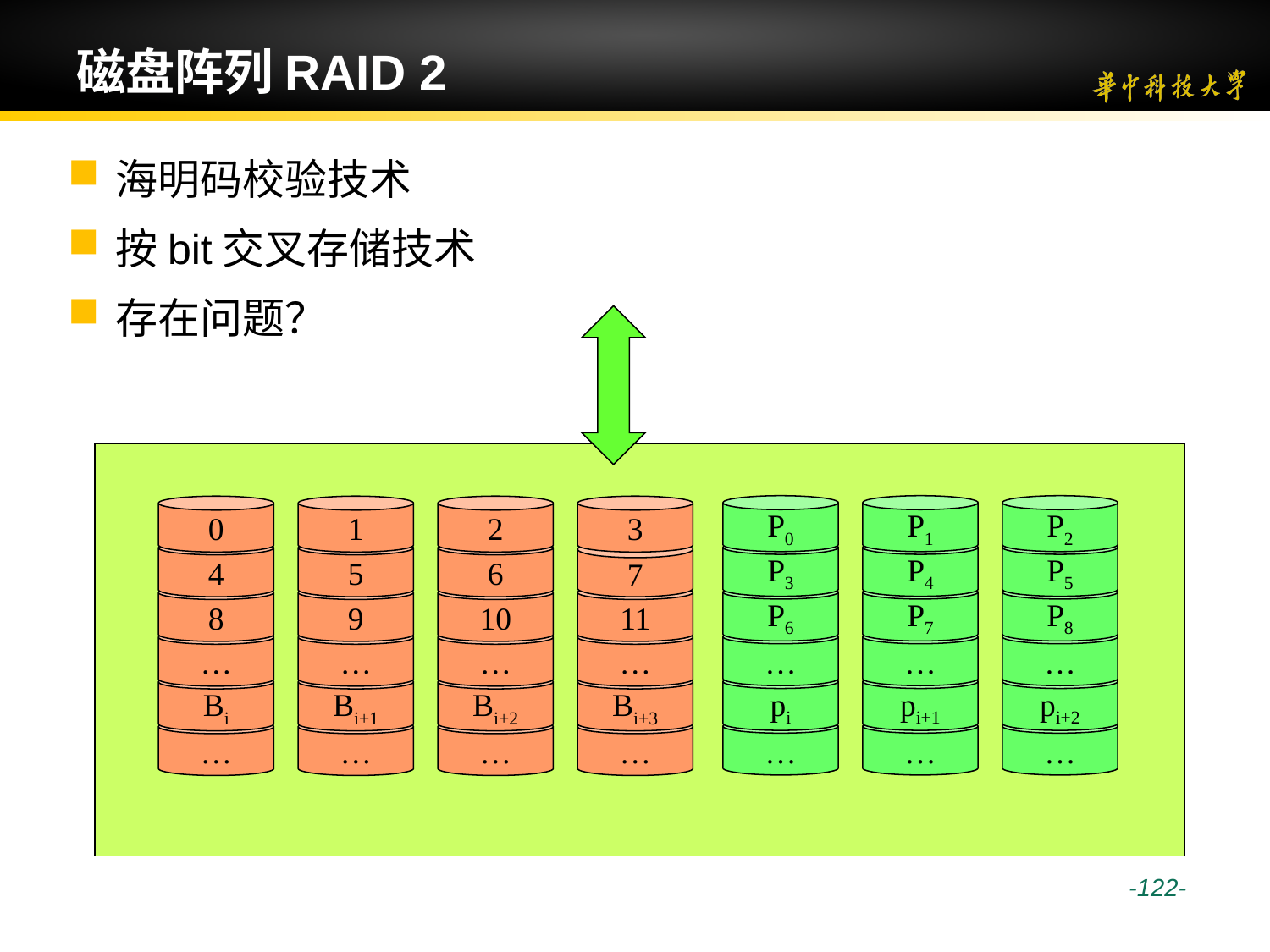

# 磁盘阵列RAID 2
海明码校验技术
按bit交叉存储技术
存在问题？

P0
P3
P6
…
pi
…
P1
P4
P7
…
pi+1
…
P2
P5
P8
…
pi+2
…
0
1
2
3
4
5
6
7
8
9
10
11
…
…
…
…
Bi
Bi+1
Bi+2
Bi+3
…
…

…

…
 -122-